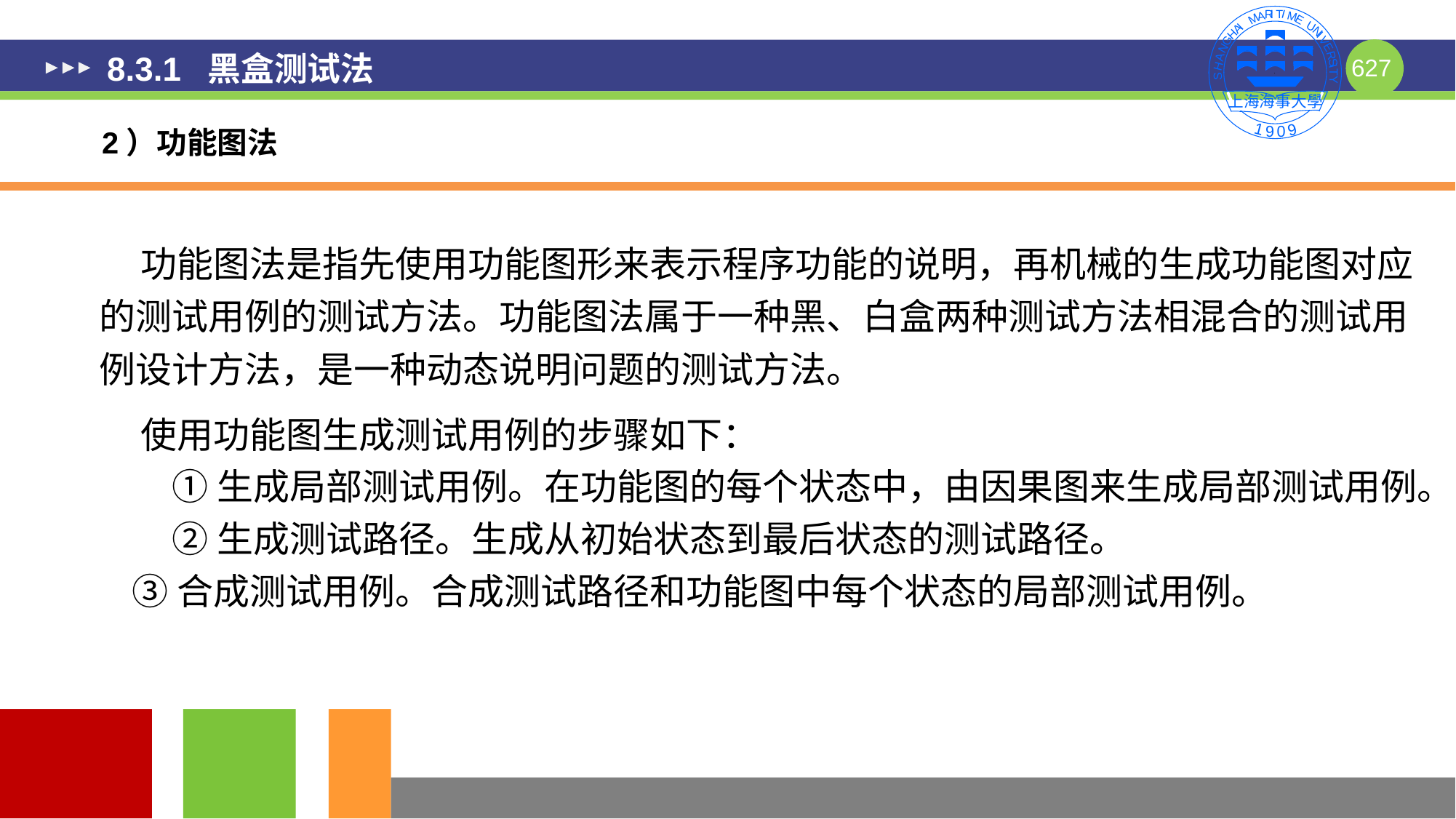

# 8.3.1  黑盒测试法
2）功能图法

    功能图法是指先使用功能图形来表示程序功能的说明，再机械的生成功能图对应的测试用例的测试方法。功能图法属于一种黑、白盒两种测试方法相混合的测试用例设计方法，是一种动态说明问题的测试方法。
    使用功能图生成测试用例的步骤如下：
①生成局部测试用例。在功能图的每个状态中，由因果图来生成局部测试用例。
②生成测试路径。生成从初始状态到最后状态的测试路径。
    ③合成测试用例。合成测试路径和功能图中每个状态的局部测试用例。

627